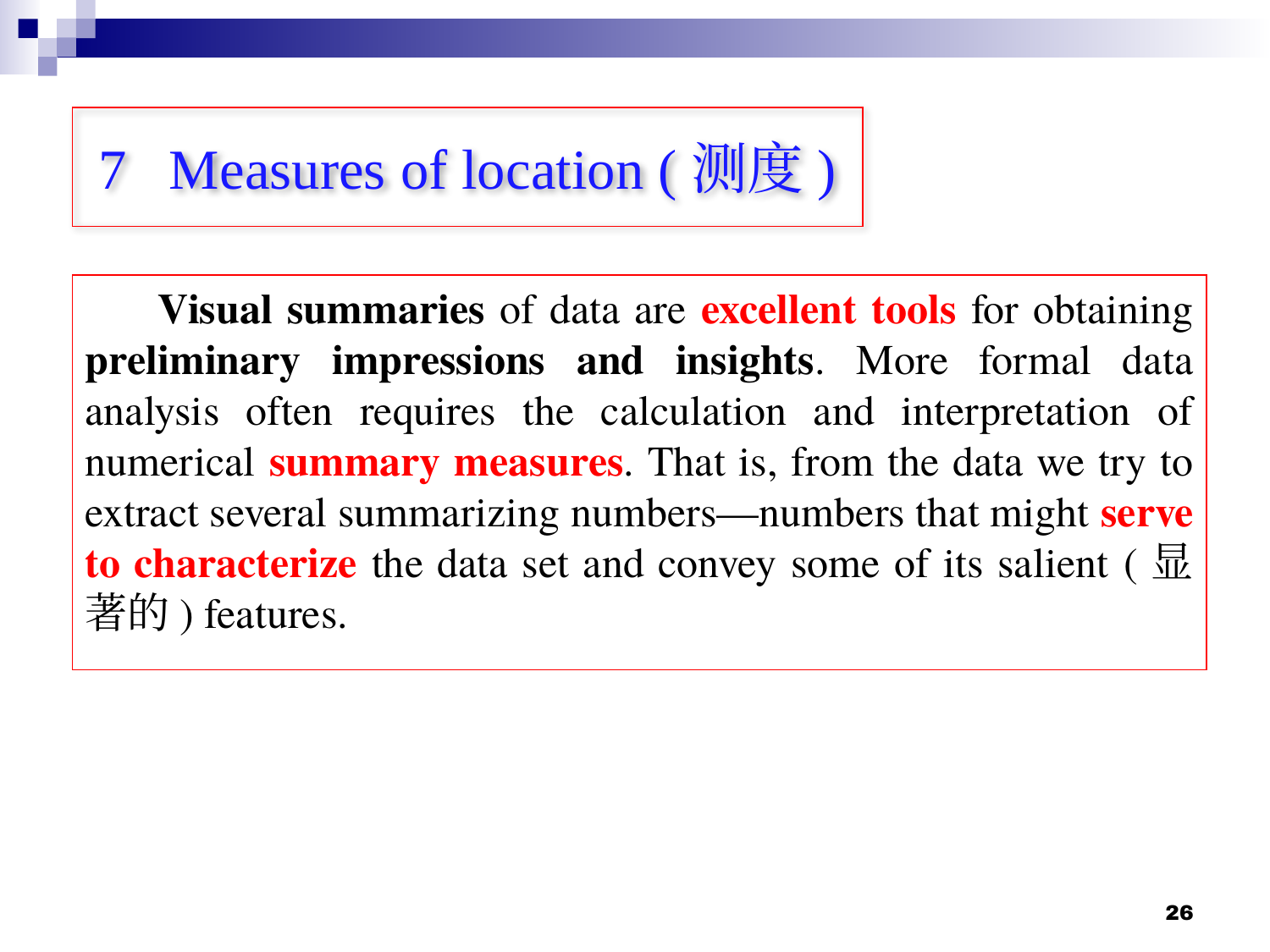

# 7   Measures of location (测度)
     Visual summaries of data are excellent tools for obtaining preliminary impressions and insights. More formal data analysis often requires the calculation and interpretation of numerical summary measures. That is, from the data we try to extract several summarizing numbers—numbers that might serve to characterize the data set and convey some of its salient (显著的) features.
26